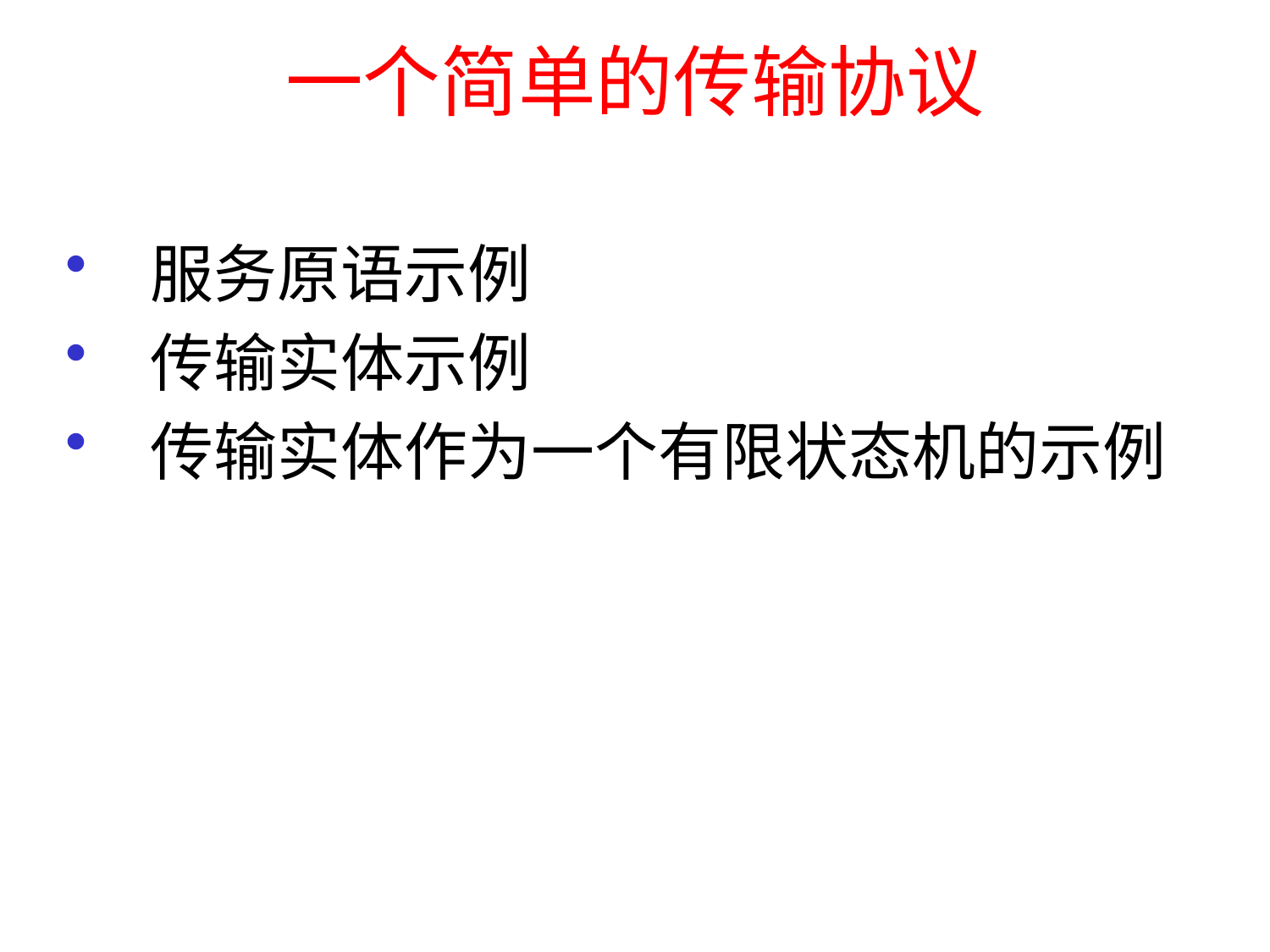

# 一个简单的传输协议
服务原语示例
传输实体示例
传输实体作为一个有限状态机的示例